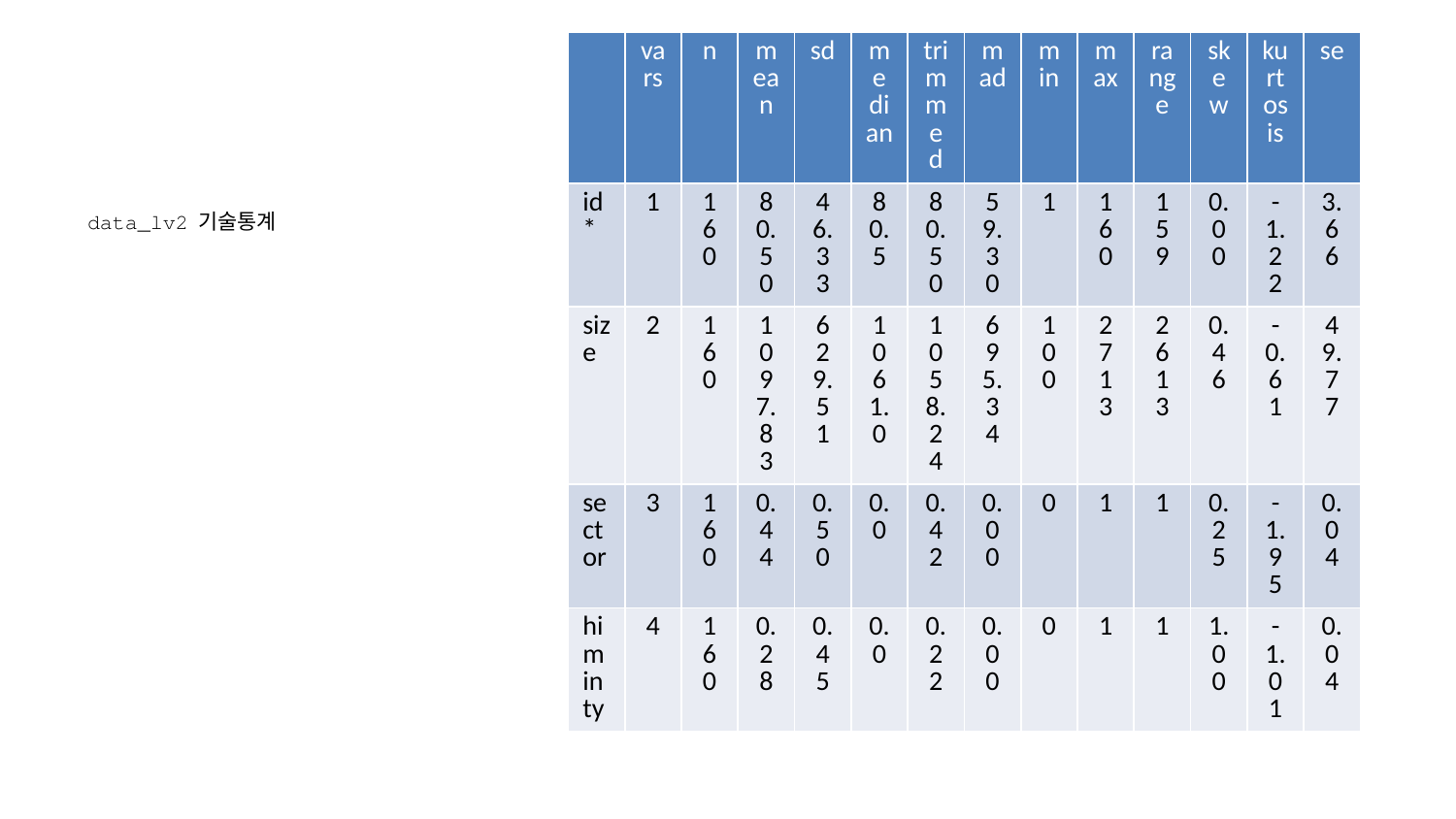

|  | vars | n | mean | sd | median | trimmed | mad | min | max | range | skew | kurtosis | se |
| --- | --- | --- | --- | --- | --- | --- | --- | --- | --- | --- | --- | --- | --- |
| id\* | 1 | 160 | 80.50 | 46.33 | 80.5 | 80.50 | 59.30 | 1 | 160 | 159 | 0.00 | -1.22 | 3.66 |
| size | 2 | 160 | 1097.83 | 629.51 | 1061.0 | 1058.24 | 695.34 | 100 | 2713 | 2613 | 0.46 | -0.61 | 49.77 |
| sector | 3 | 160 | 0.44 | 0.50 | 0.0 | 0.42 | 0.00 | 0 | 1 | 1 | 0.25 | -1.95 | 0.04 |
| himinty | 4 | 160 | 0.28 | 0.45 | 0.0 | 0.22 | 0.00 | 0 | 1 | 1 | 1.00 | -1.01 | 0.04 |

data_lv2 기술통계